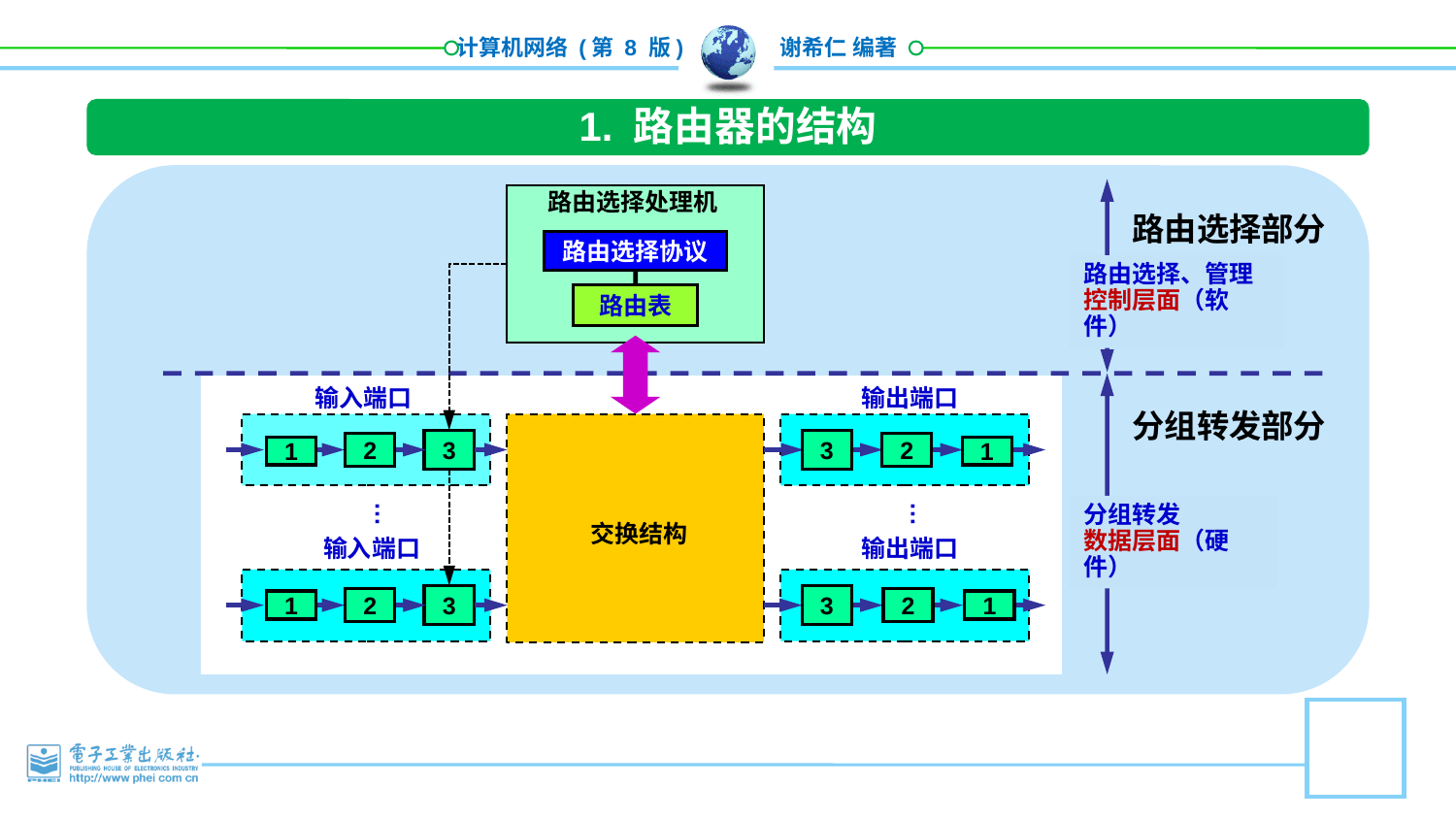

1. 路由器的结构

路由选择处理机

路由选择部分
路由选择协议
路由选择、管理
控制层面（软件）

路由表

输入端口
输出端口
分组转发部分

3
3
2
2
1
1

…
…
分组转发
数据层面（硬件）
交换结构
输入端口
输出端口

3
3
2
2
1
1

课件制作人：谢希仁